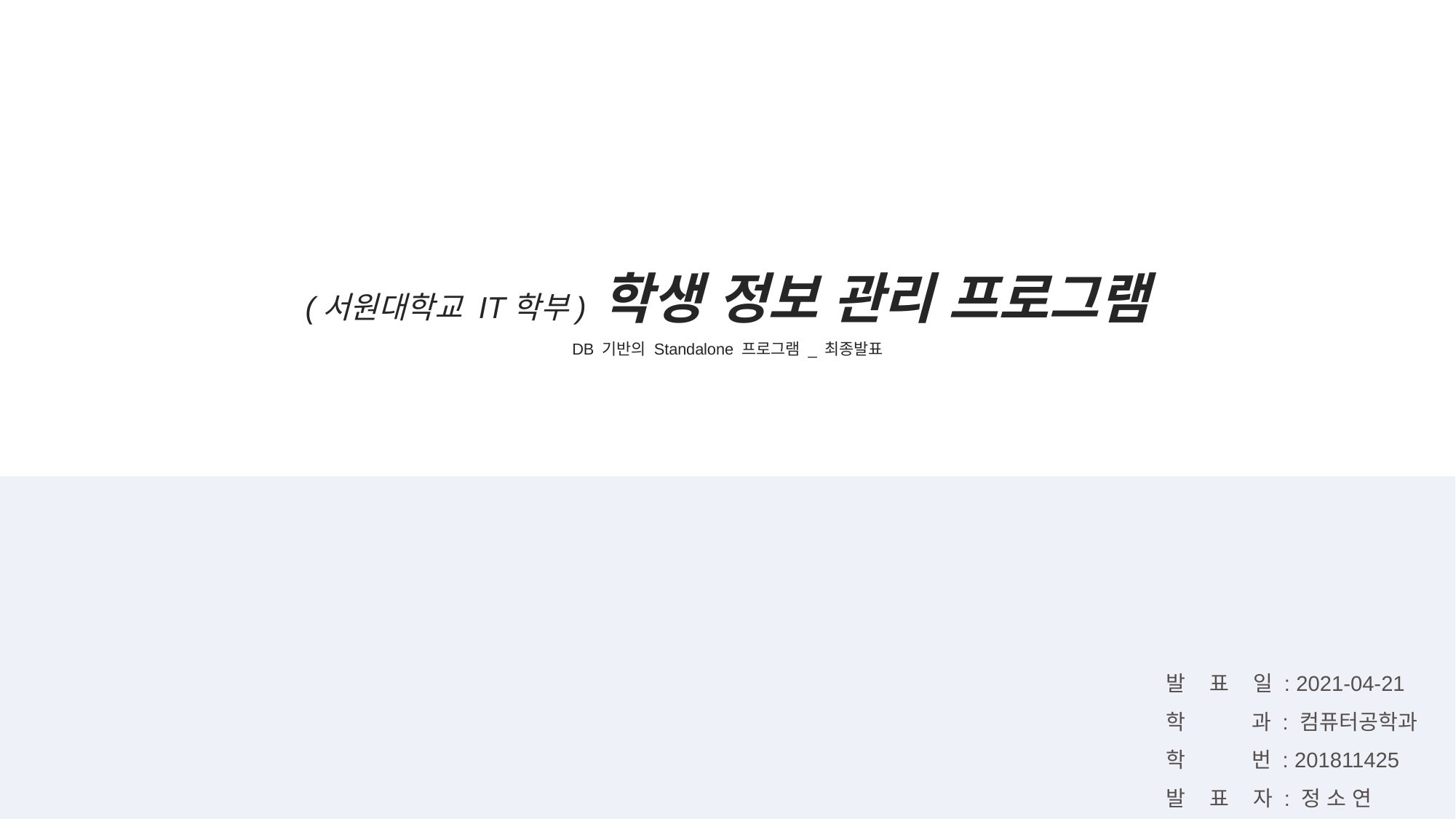

(서원대학교 IT학부) 학생 정보 관리 프로그램
DB 기반의 Standalone 프로그램 _ 최종발표
발    표    일 : 2021-04-21
학           과 : 컴퓨터공학과
학           번 : 201811425
발    표    자 : 정 소 연